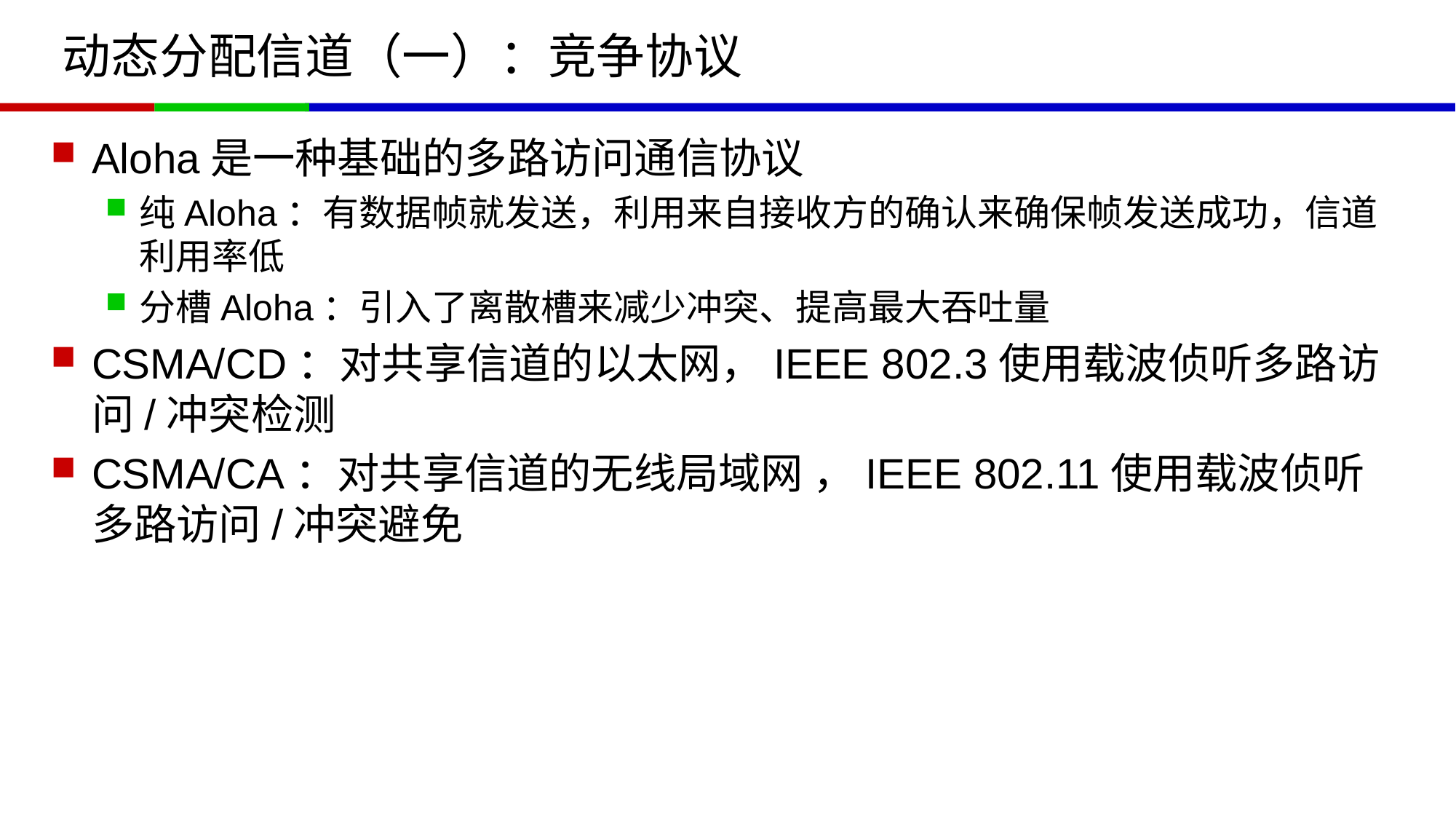

# 动态分配信道（一）：竞争协议
Aloha是一种基础的多路访问通信协议
纯Aloha：有数据帧就发送，利用来自接收方的确认来确保帧发送成功，信道利用率低
分槽Aloha：引入了离散槽来减少冲突、提高最大吞吐量
CSMA/CD：对共享信道的以太网，IEEE 802.3使用载波侦听多路访问/冲突检测
CSMA/CA：对共享信道的无线局域网 ，IEEE 802.11使用载波侦听多路访问/冲突避免
23